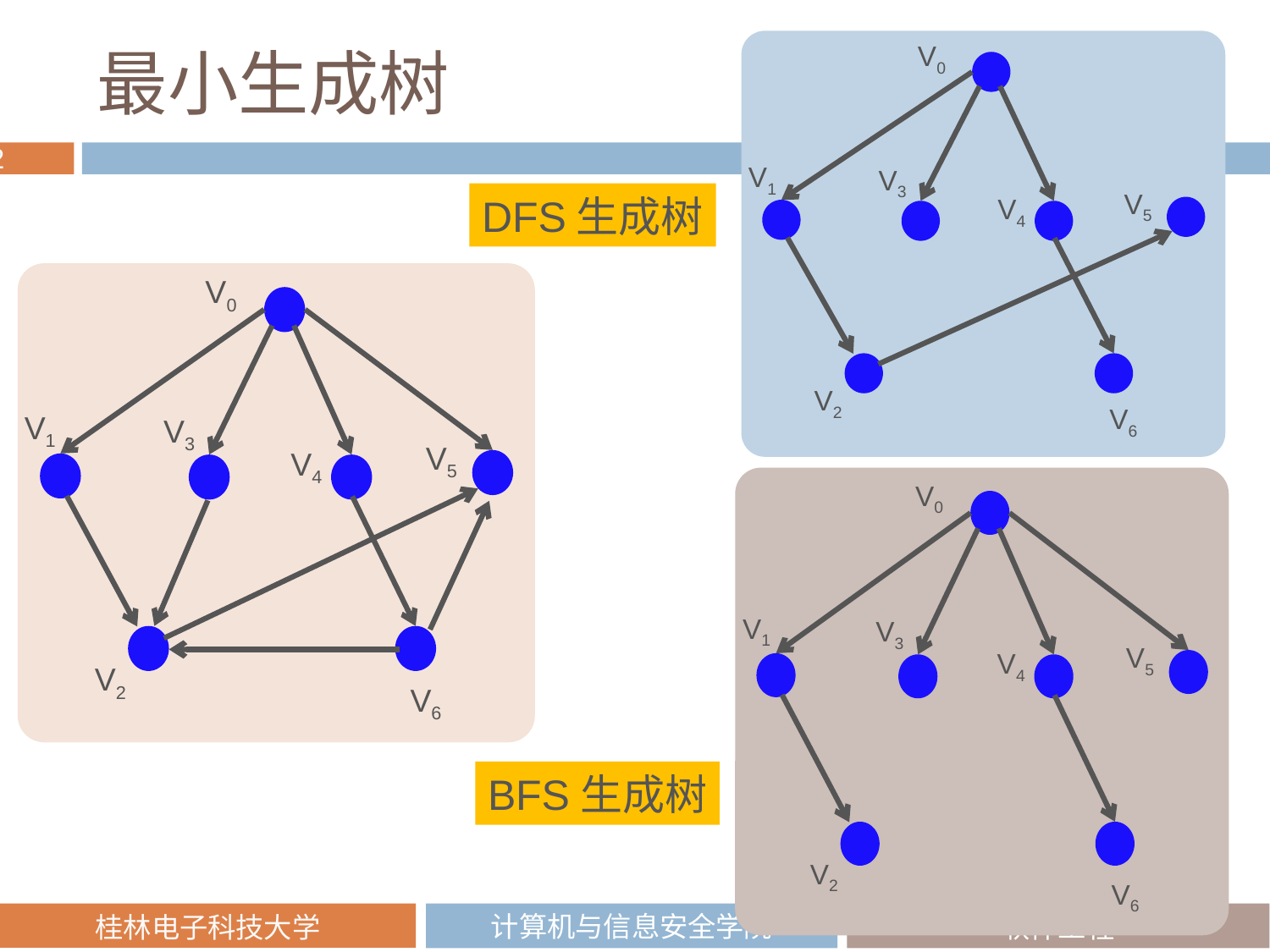

V0

V1
V3
V5
V4

V2
V6
# 最小生成树
DFS生成树

V0

V1
V3
V5
V4

V0

V1
V3
V5
V4

V2
V6

V2
V6
BFS生成树